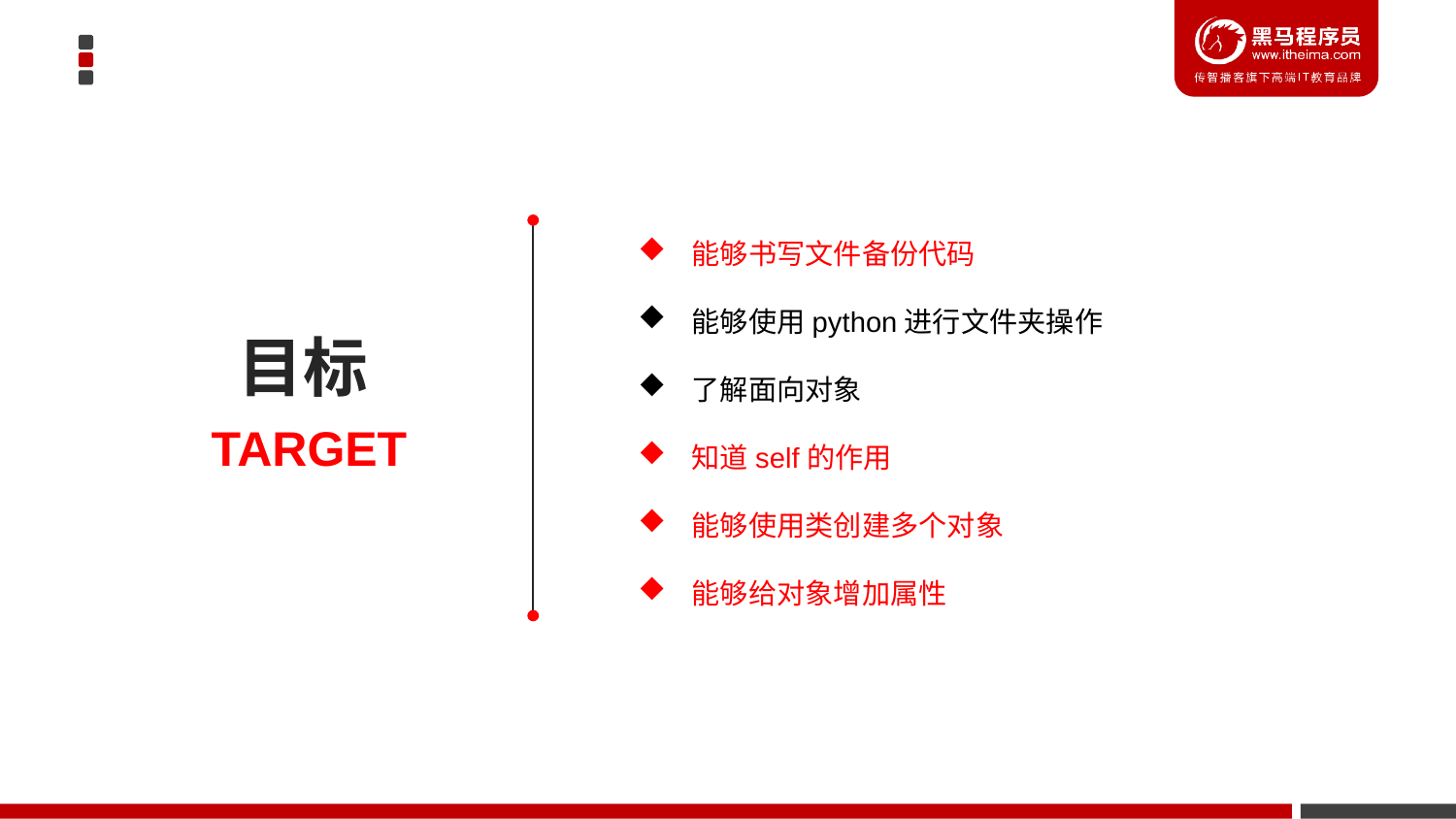

能够书写文件备份代码
  能够使用python进行文件夹操作
  了解面向对象
  知道self的作用
  能够使用类创建多个对象
  能够给对象增加属性

目标
TARGET